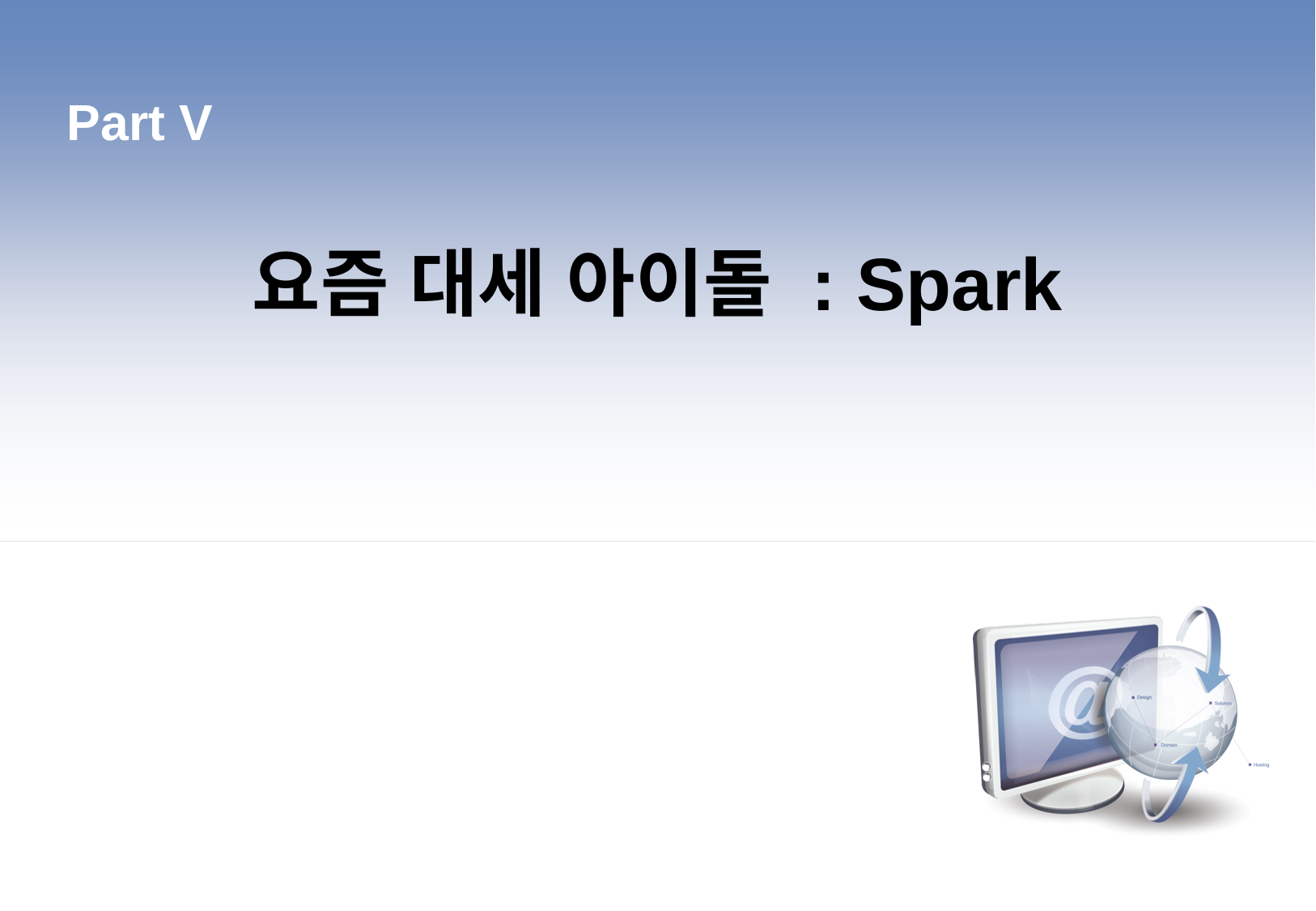

Part V
요즘 대세 아이돌 : Spark